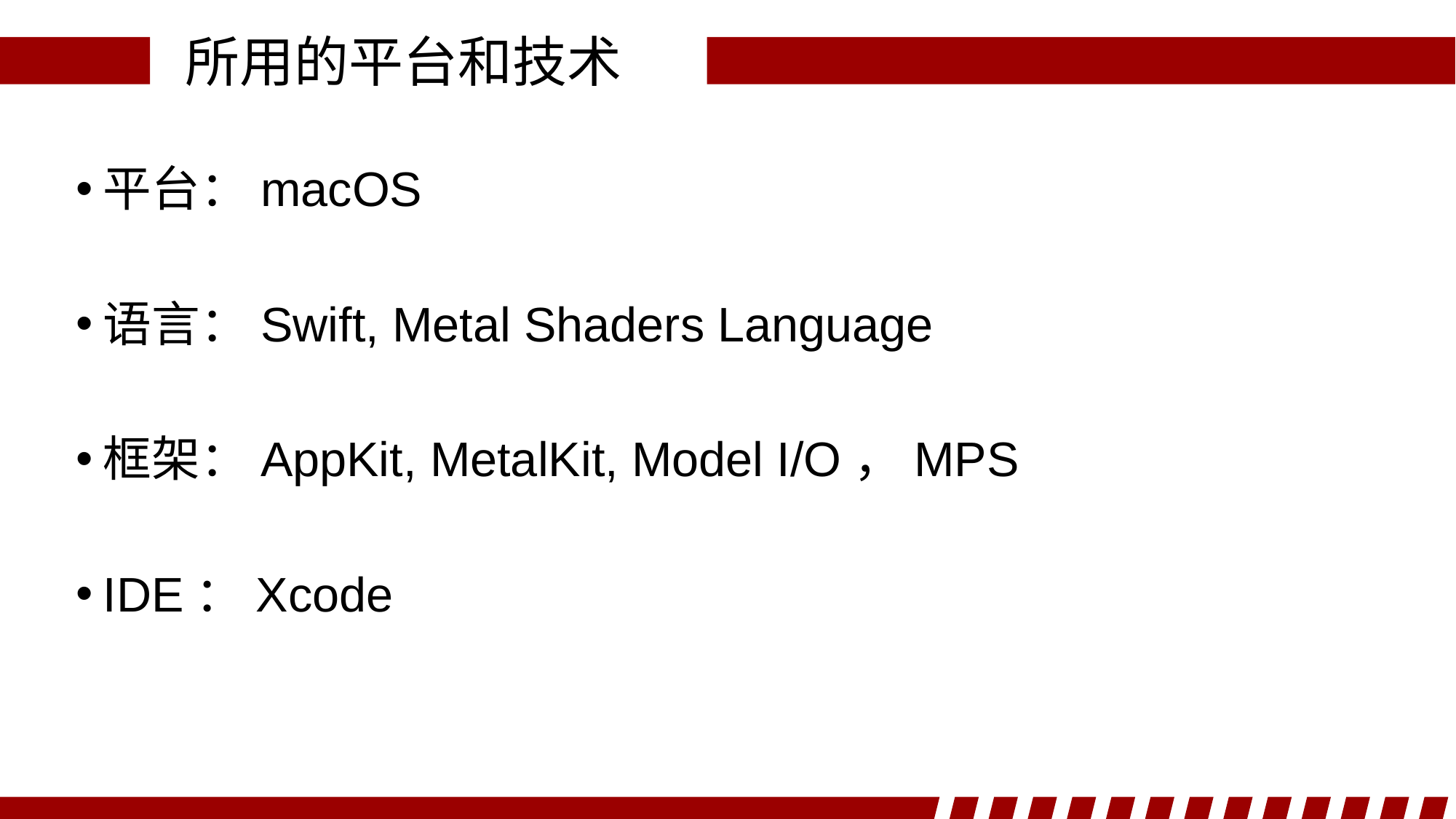

所用的平台和技术

平台：macOS

语言：Swift, Metal Shaders Language

框架：AppKit, MetalKit, Model I/O，MPS

IDE：Xcode